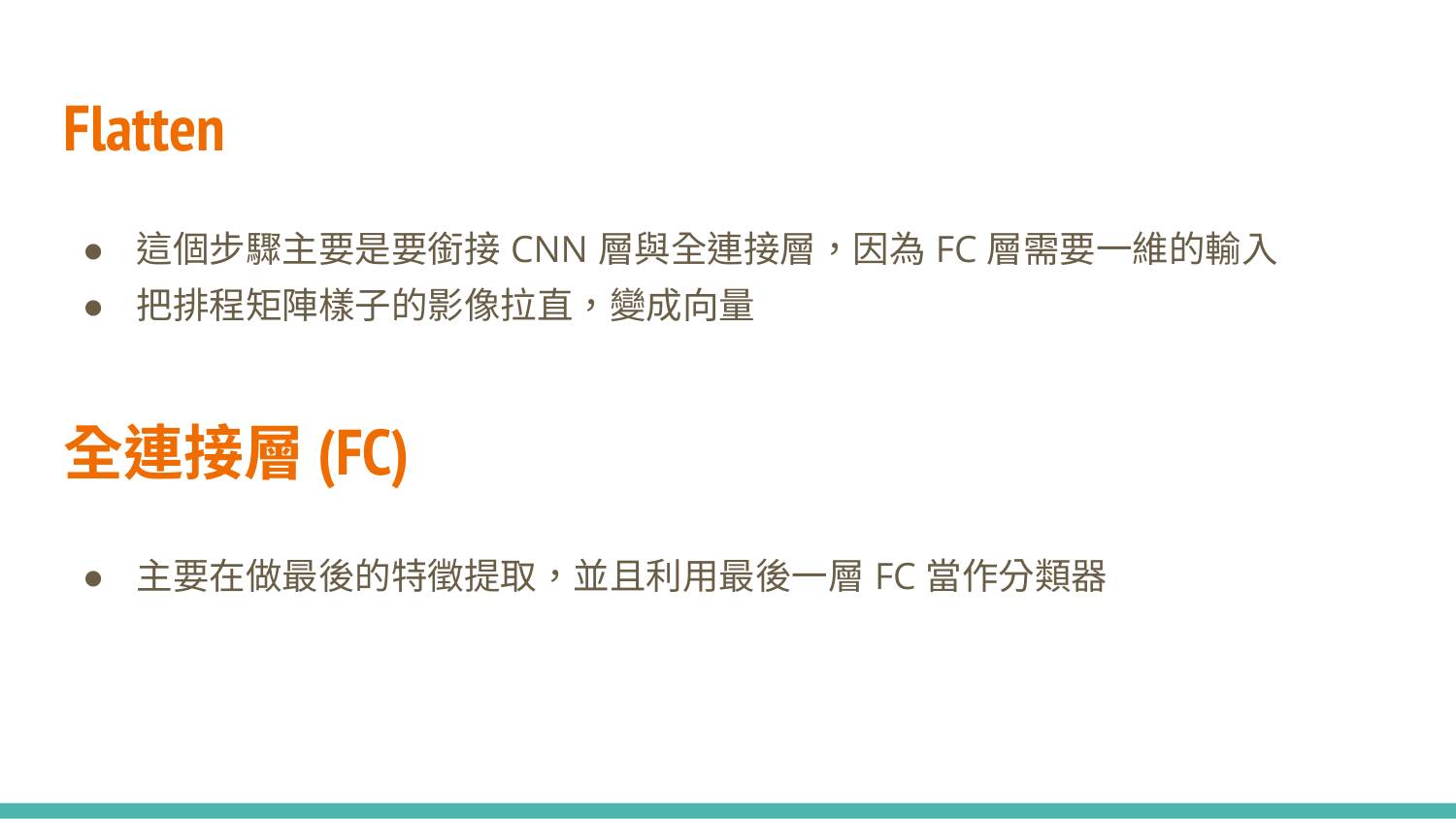

Flatten
這個步驟主要是要銜接CNN層與全連接層，因為FC層需要一維的輸入
把排程矩陣樣子的影像拉直，變成向量
全連接層(FC)
主要在做最後的特徵提取，並且利用最後一層FC當作分類器